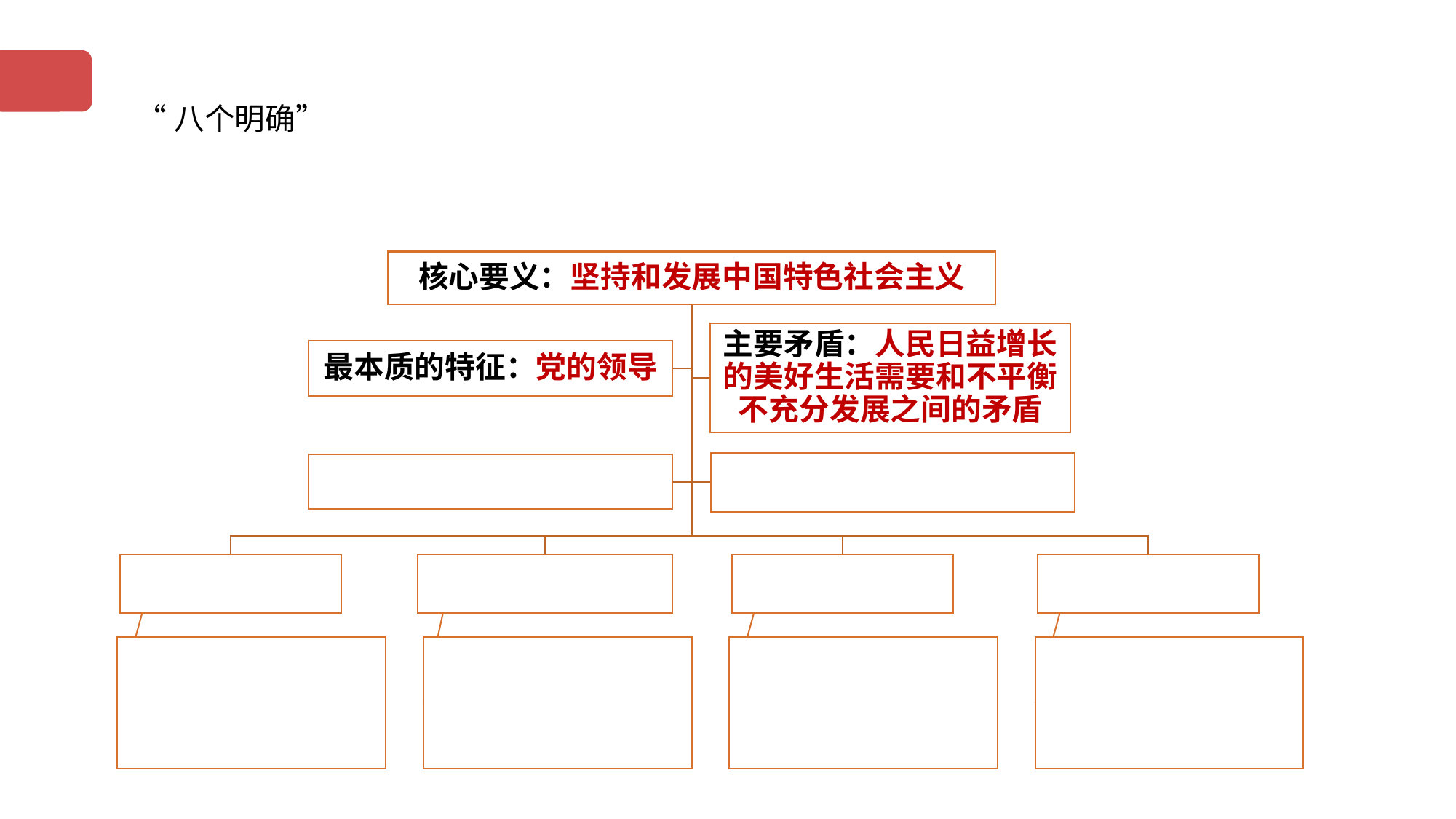

“八个明确”
核心要义：坚持和发展中国特色社会主义

最本质的特征：党的领导
主要矛盾：人民日益增长的美好生活需要和不平衡不充分发展之间的矛盾